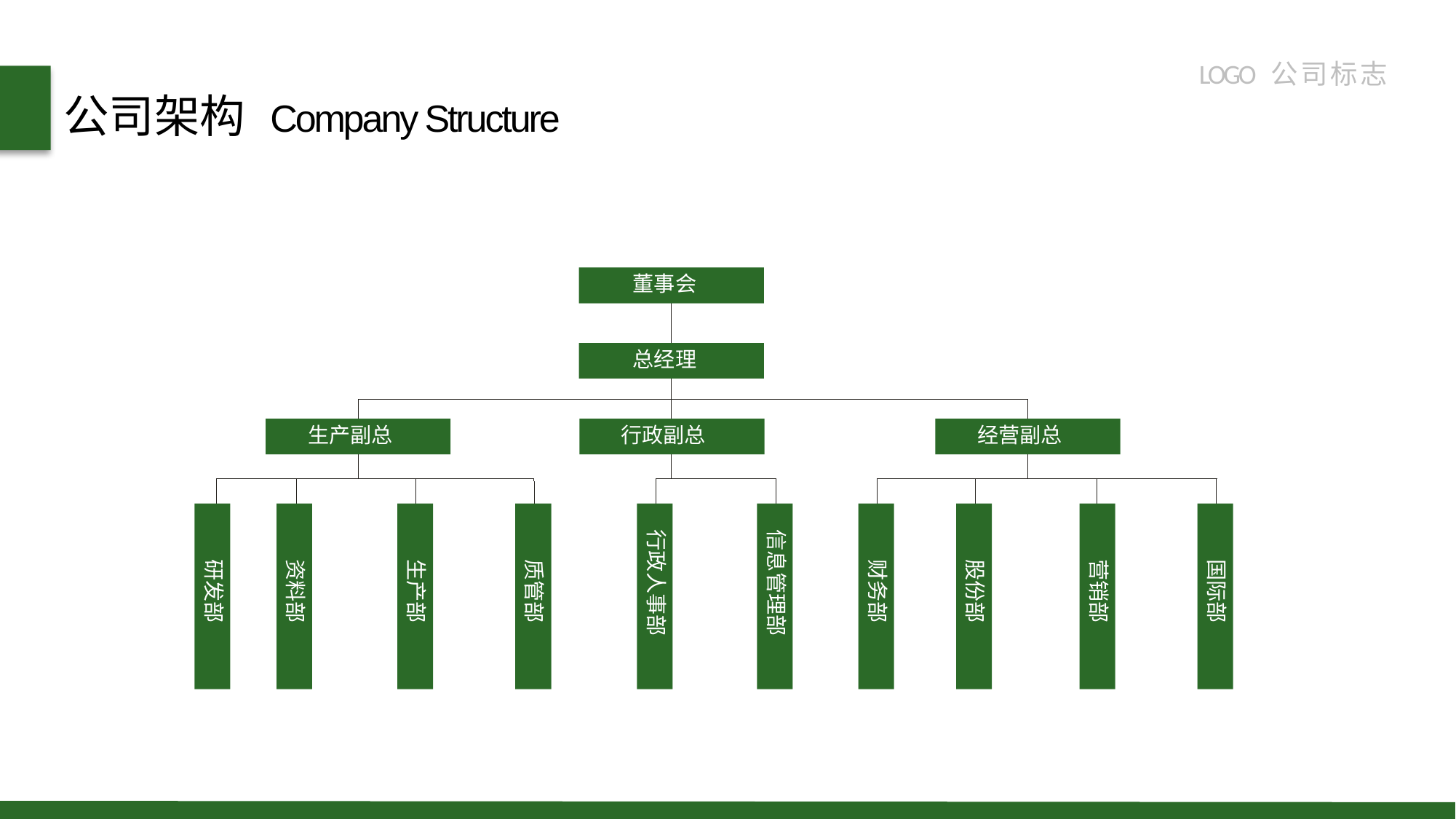

LOGO  公 司 标 志

公司架构
Company Structure

董事会

总经理

生产副总

行政副总

经营副总

研发部

资料部

生产部

质管部

行政人事部

信息管理部

财务部

股份部

营销部

国际部